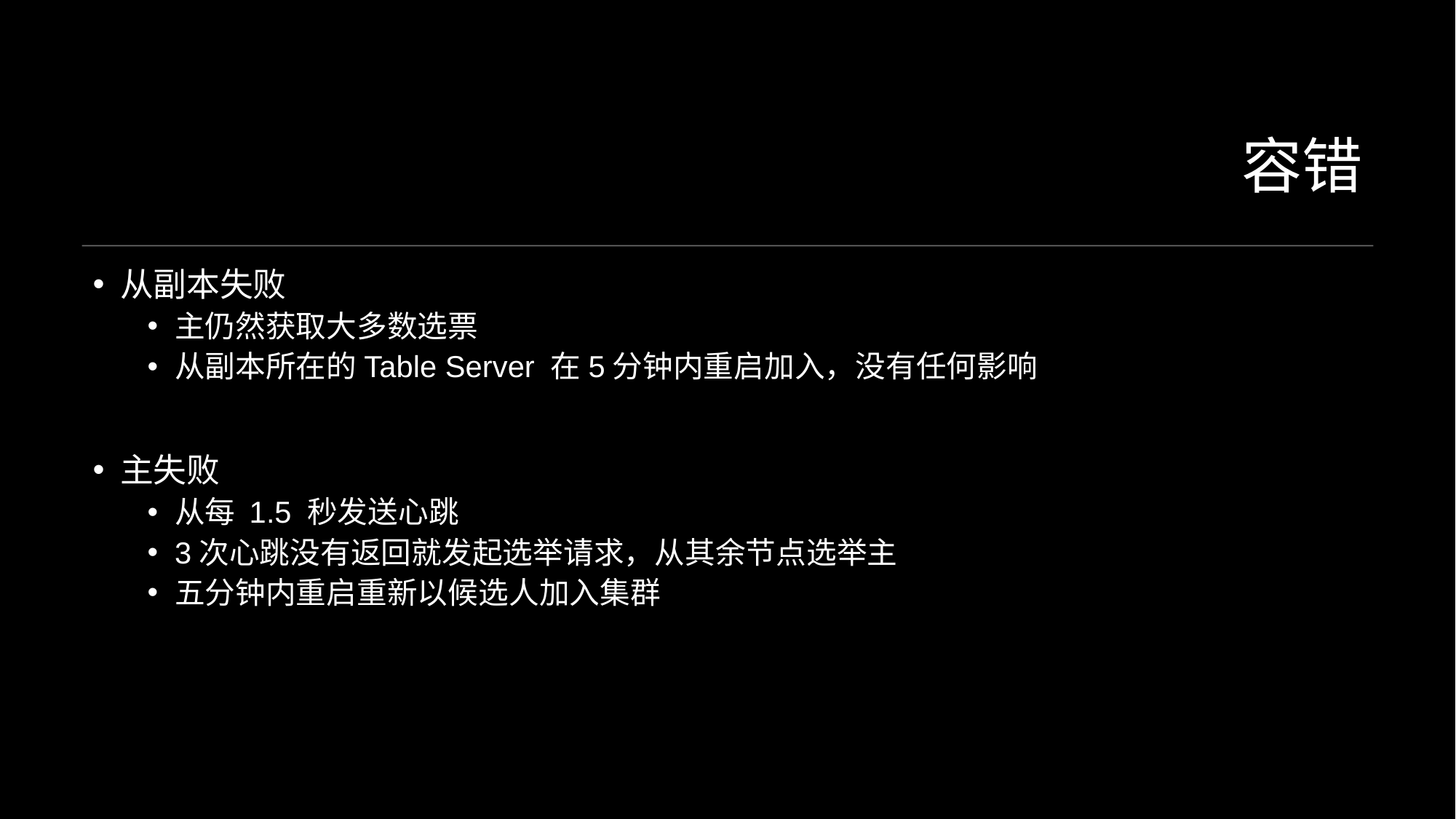

# 容错
从副本失败
主仍然获取大多数选票
从副本所在的Table Server 在5分钟内重启加入，没有任何影响

主失败
从每 1.5 秒发送心跳
3次心跳没有返回就发起选举请求，从其余节点选举主
五分钟内重启重新以候选人加入集群